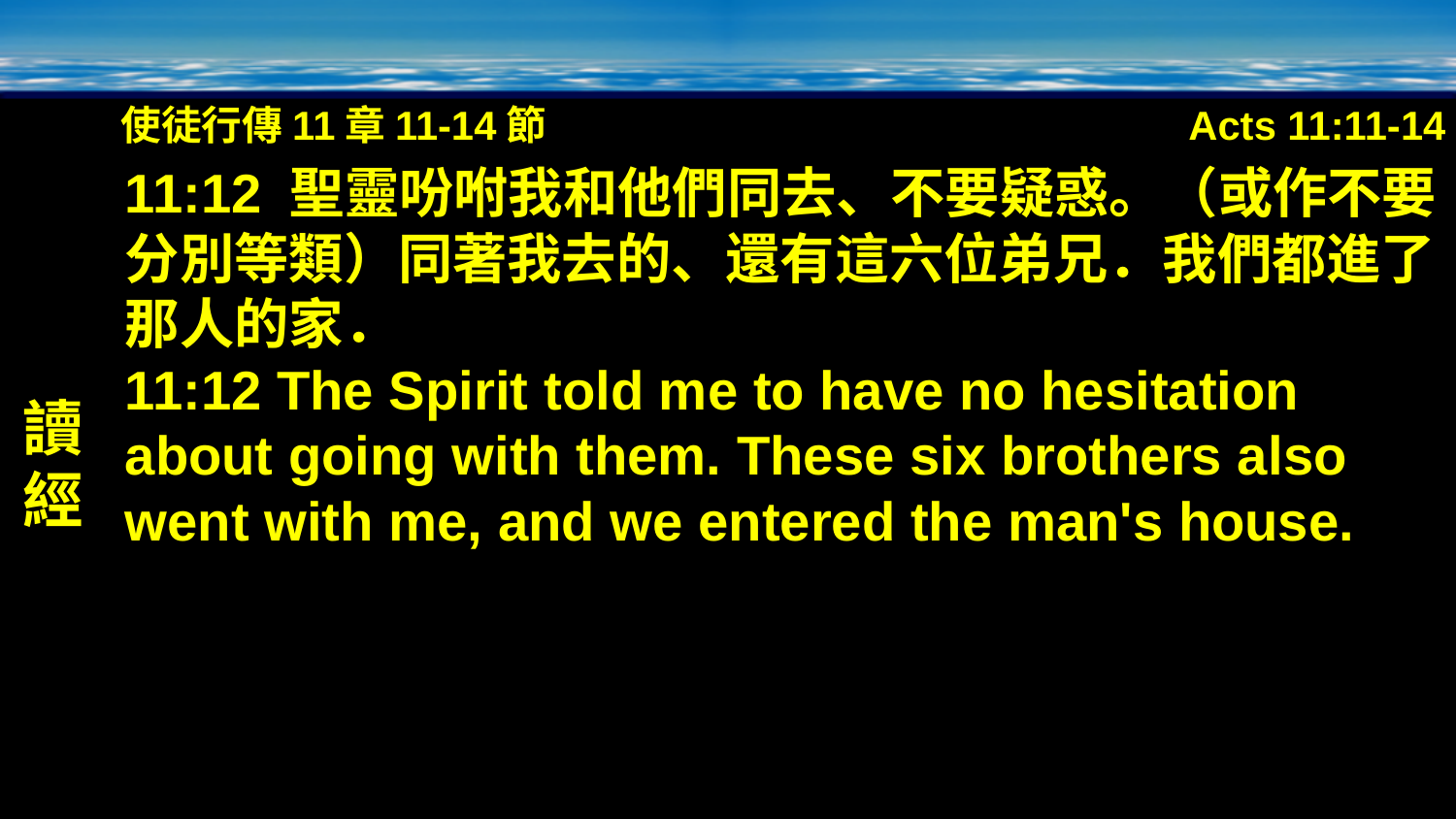

使徒行傳11章11-14節
Acts 11:11-14
讀經
11:12 聖靈吩咐我和他們同去、不要疑惑。（或作不要分別等類）同著我去的、還有這六位弟兄．我們都進了那人的家．
11:12 The Spirit told me to have no hesitation about going with them. These six brothers also went with me, and we entered the man's house.